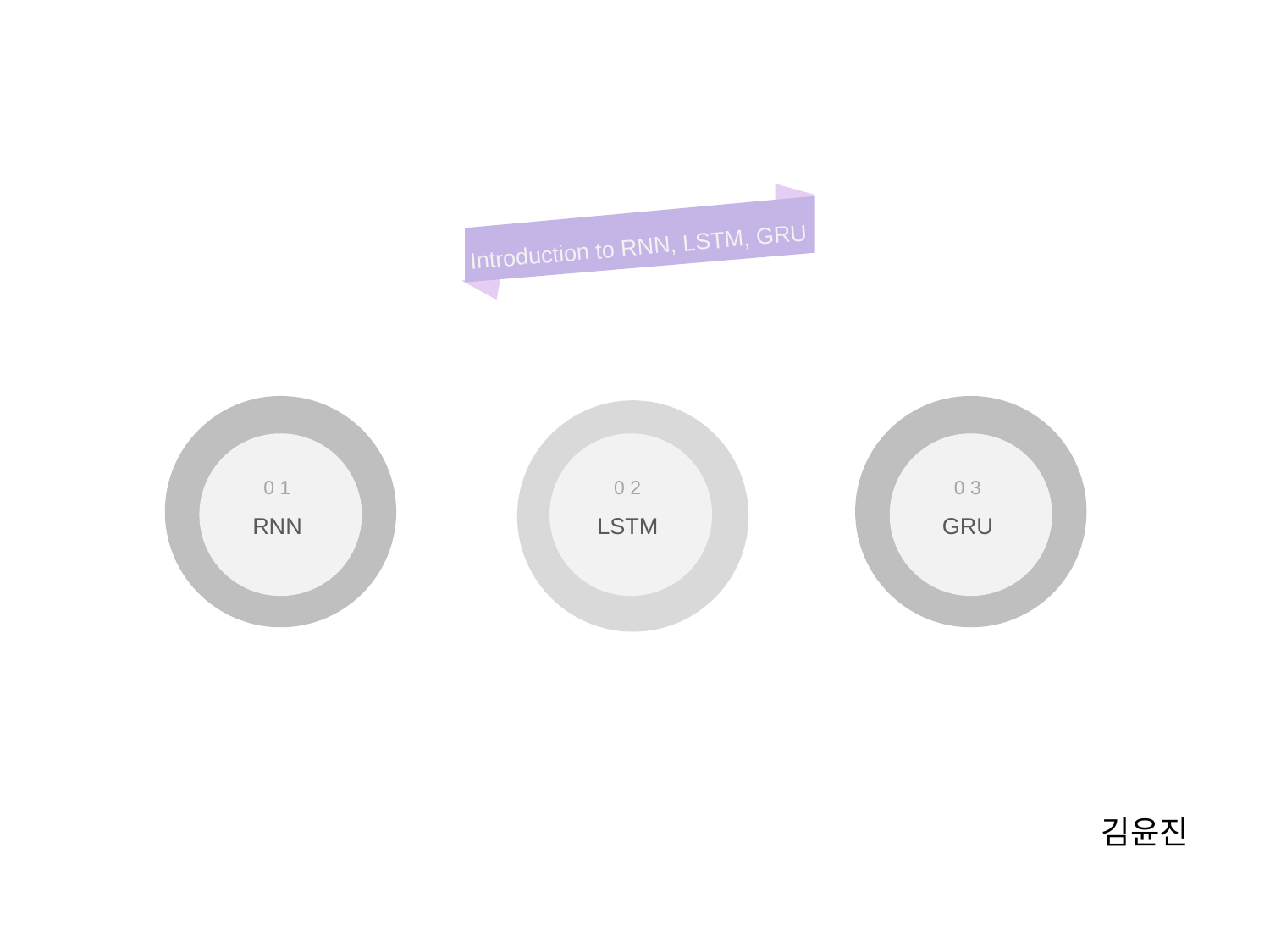

Introduction to RNN, LSTM, GRU

0 1
0 2
0 3
RNN
LSTM
GRU
김윤진